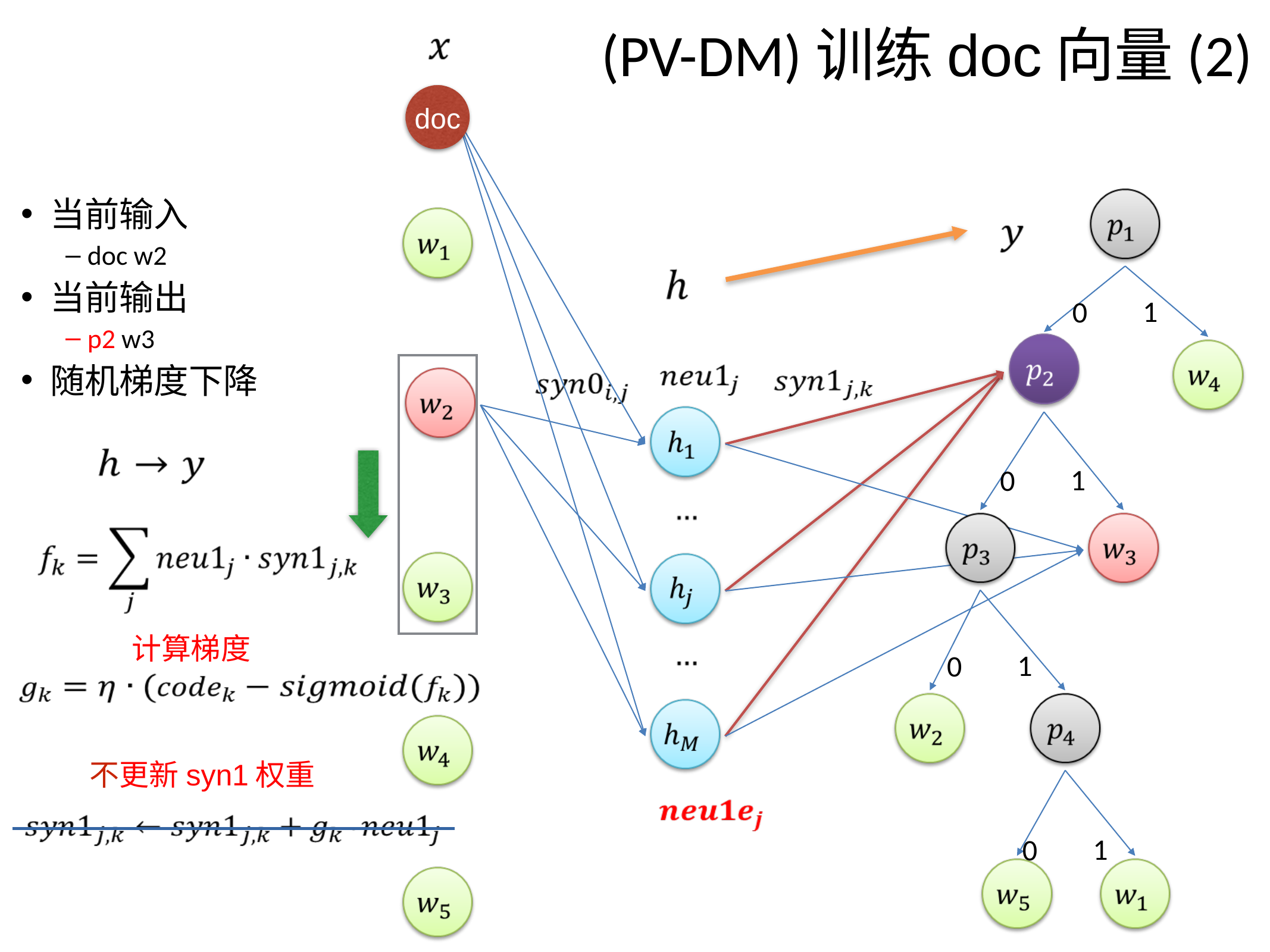

15C26E84FDFAEC9C1EDC4254067520DAC322E3F8302F2A458CF4E80F365ADE55AD46478A99DF8BE99C01A1AC071D5AFDAD469EC2EE7A2B2D727B41FF506222196CA7071D67501EDCE4E5892A478A82DD727BE80F365A953540970000DE554B6035F1740EE80F5DE03CC5D5A2FD247FF9B86D55BC8BE95F23B86D54D4FB510F41DC96302FFA398F5FDDFE55BCA8985DE0B905E13B8F5F48CB1D77119DBF702B2DDC96152B5AFD1FB4FD2455BC
(PV-DM)训练doc向量(2)

doc

当前输入
doc w2
当前输出
p2 w3
随机梯度下降

1
0

1
0

计算梯度
1
0

不更新syn1权重

1
0